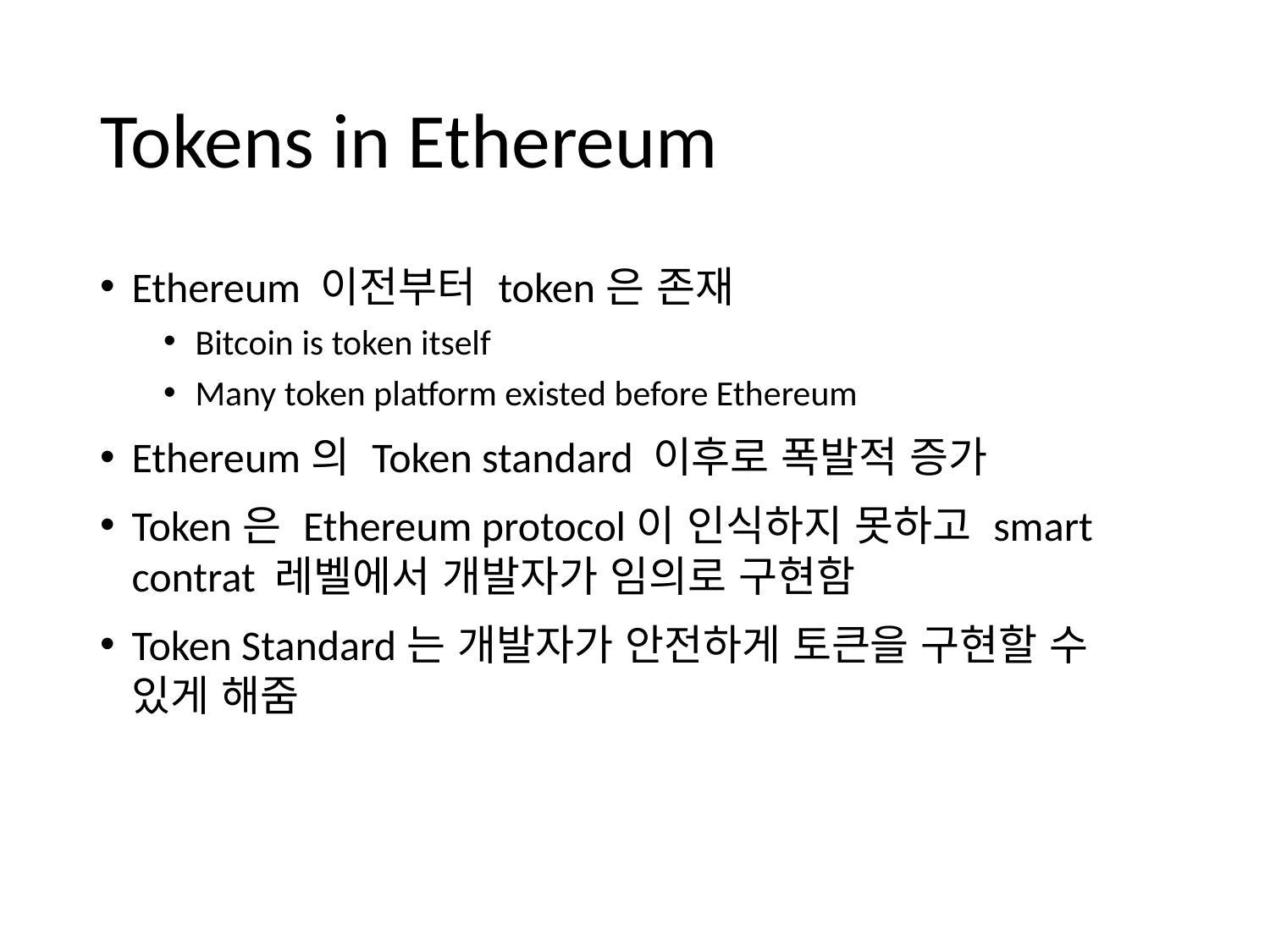

# Tokens in Ethereum
Ethereum 이전부터 token은 존재
Bitcoin is token itself
Many token platform existed before Ethereum
Ethereum의 Token standard 이후로 폭발적 증가
Token은 Ethereum protocol이 인식하지 못하고 smart contrat 레벨에서 개발자가 임의로 구현함
Token Standard는 개발자가 안전하게 토큰을 구현할 수 있게 해줌